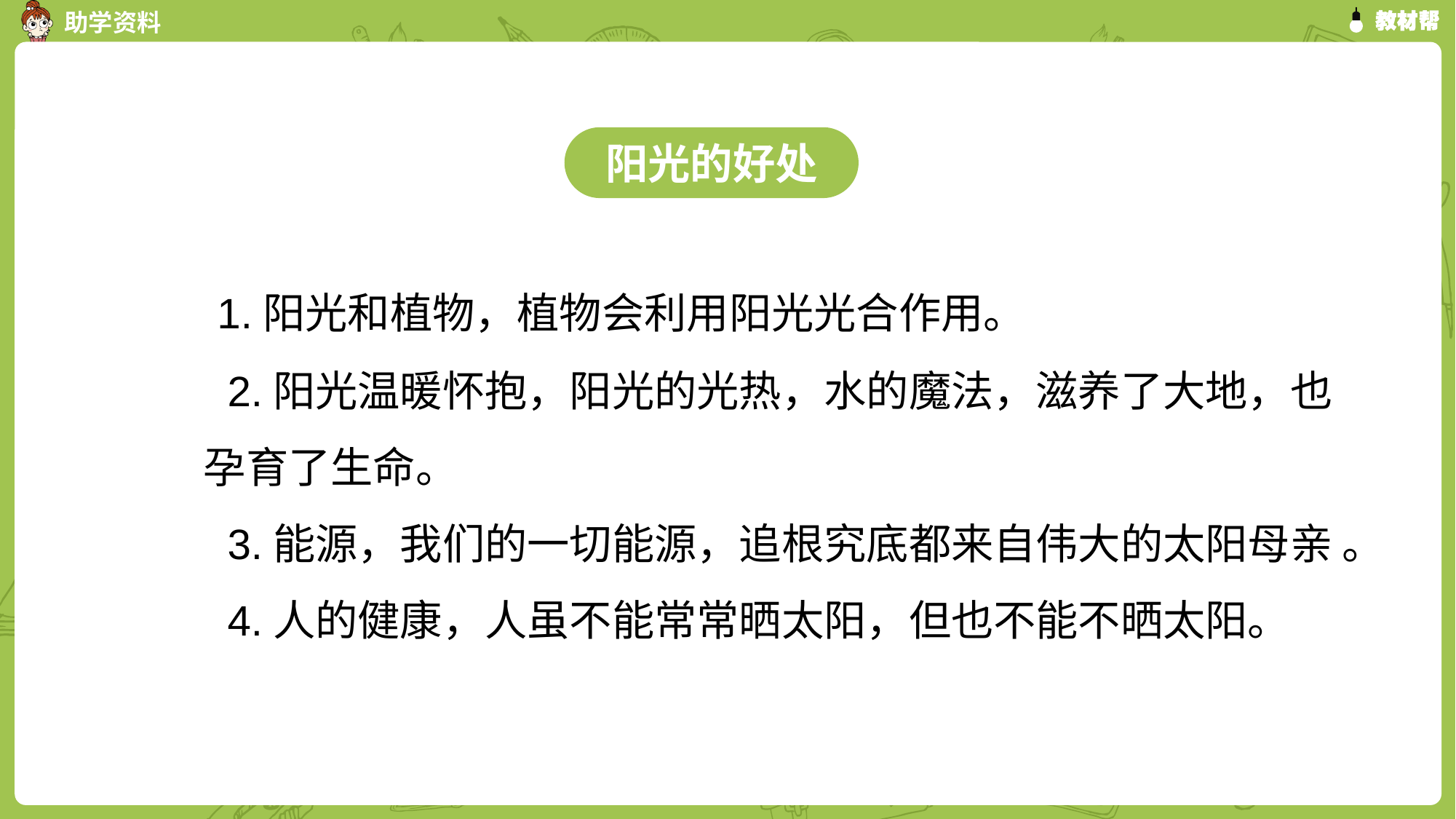

阳光的好处
 1.阳光和植物，植物会利用阳光光合作用。
  2.阳光温暖怀抱，阳光的光热，水的魔法，滋养了大地，也孕育了生命。
  3.能源，我们的一切能源，追根究底都来自伟大的太阳母亲 。
  4.人的健康，人虽不能常常晒太阳，但也不能不晒太阳。